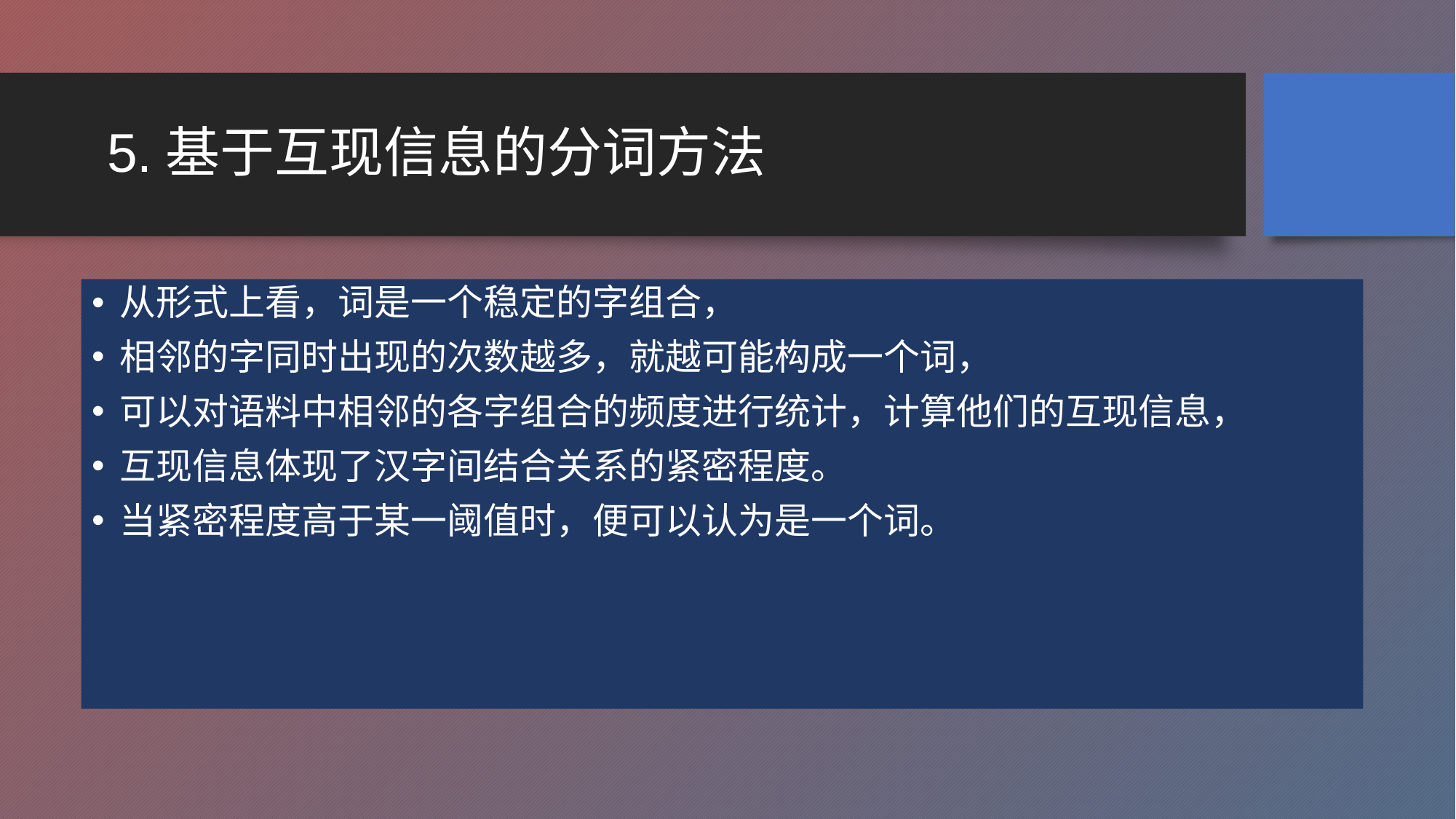

# 5.基于互现信息的分词方法
从形式上看，词是一个稳定的字组合，
相邻的字同时出现的次数越多，就越可能构成一个词，
可以对语料中相邻的各字组合的频度进行统计，计算他们的互现信息，
互现信息体现了汉字间结合关系的紧密程度。
当紧密程度高于某一阈值时，便可以认为是一个词。